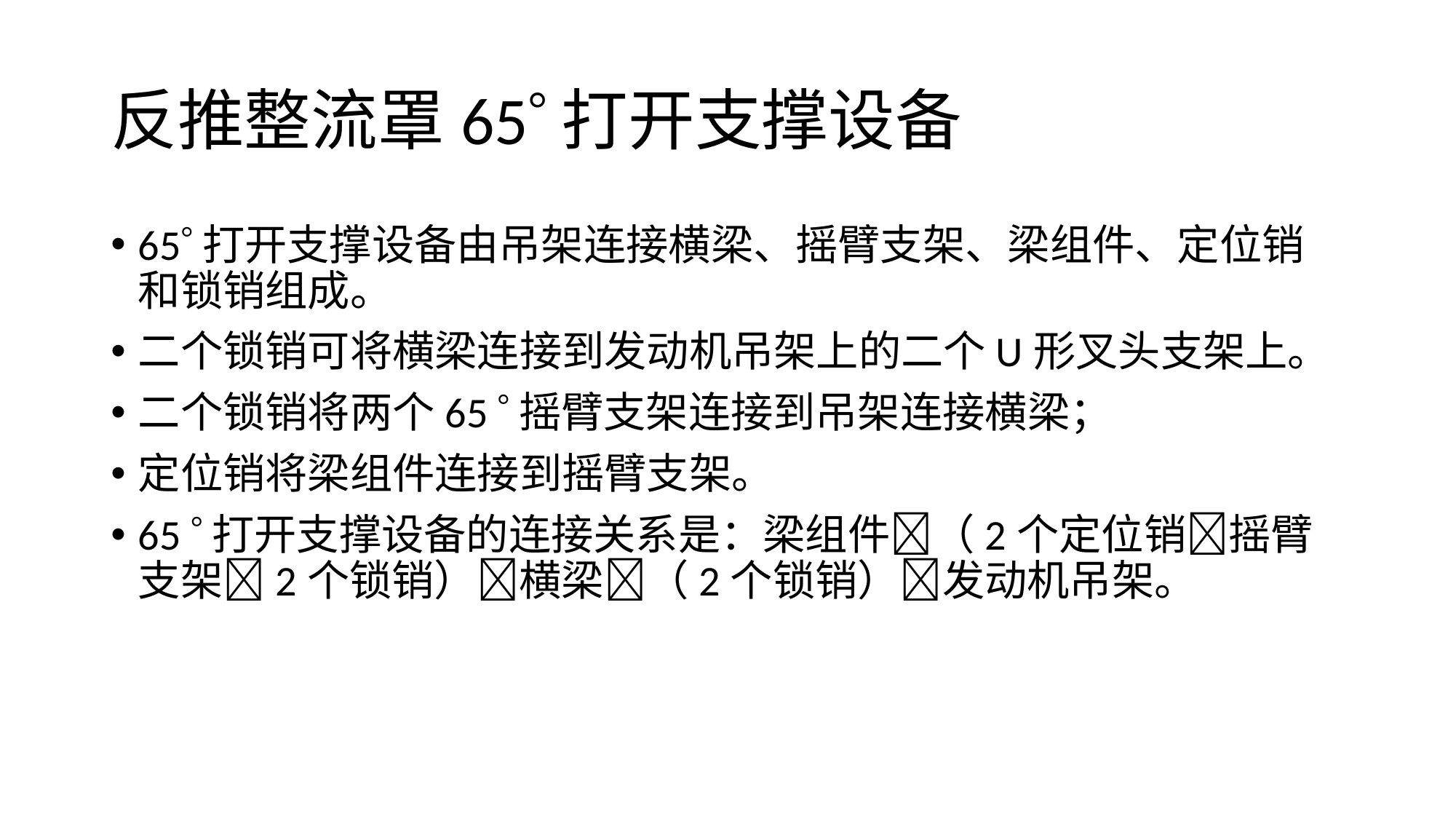

# 反推整流罩65°打开支撑设备
65°打开支撑设备由吊架连接横梁、摇臂支架、梁组件、定位销和锁销组成。
二个锁销可将横梁连接到发动机吊架上的二个U形叉头支架上。
二个锁销将两个65 °摇臂支架连接到吊架连接横梁；
定位销将梁组件连接到摇臂支架。
65 °打开支撑设备的连接关系是：梁组件→（2个定位销→摇臂支架→2个锁销）→横梁→（2个锁销）→发动机吊架。